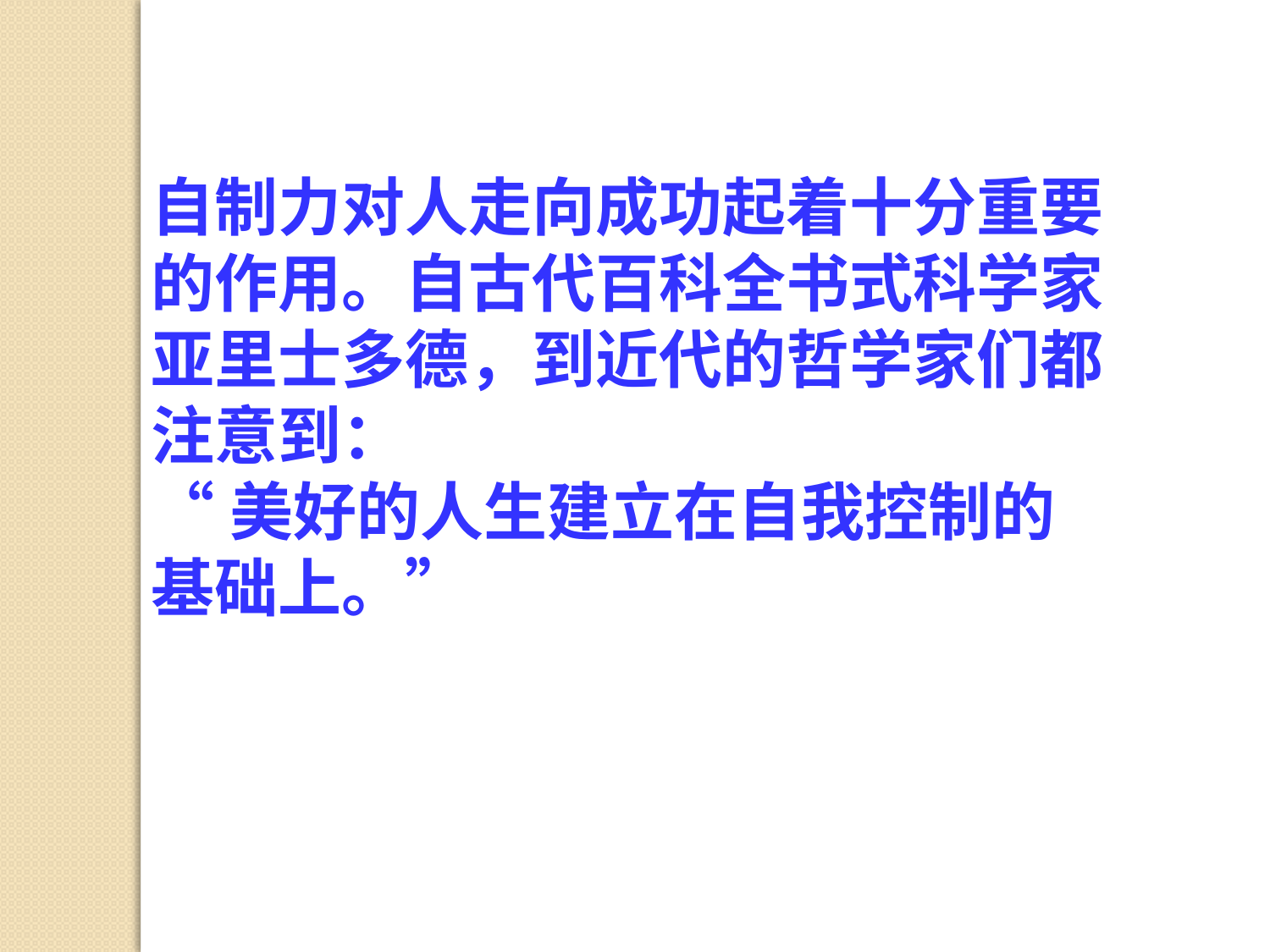

自制力对人走向成功起着十分重要的作用。自古代百科全书式科学家亚里士多德，到近代的哲学家们都注意到：
“美好的人生建立在自我控制的基础上。”